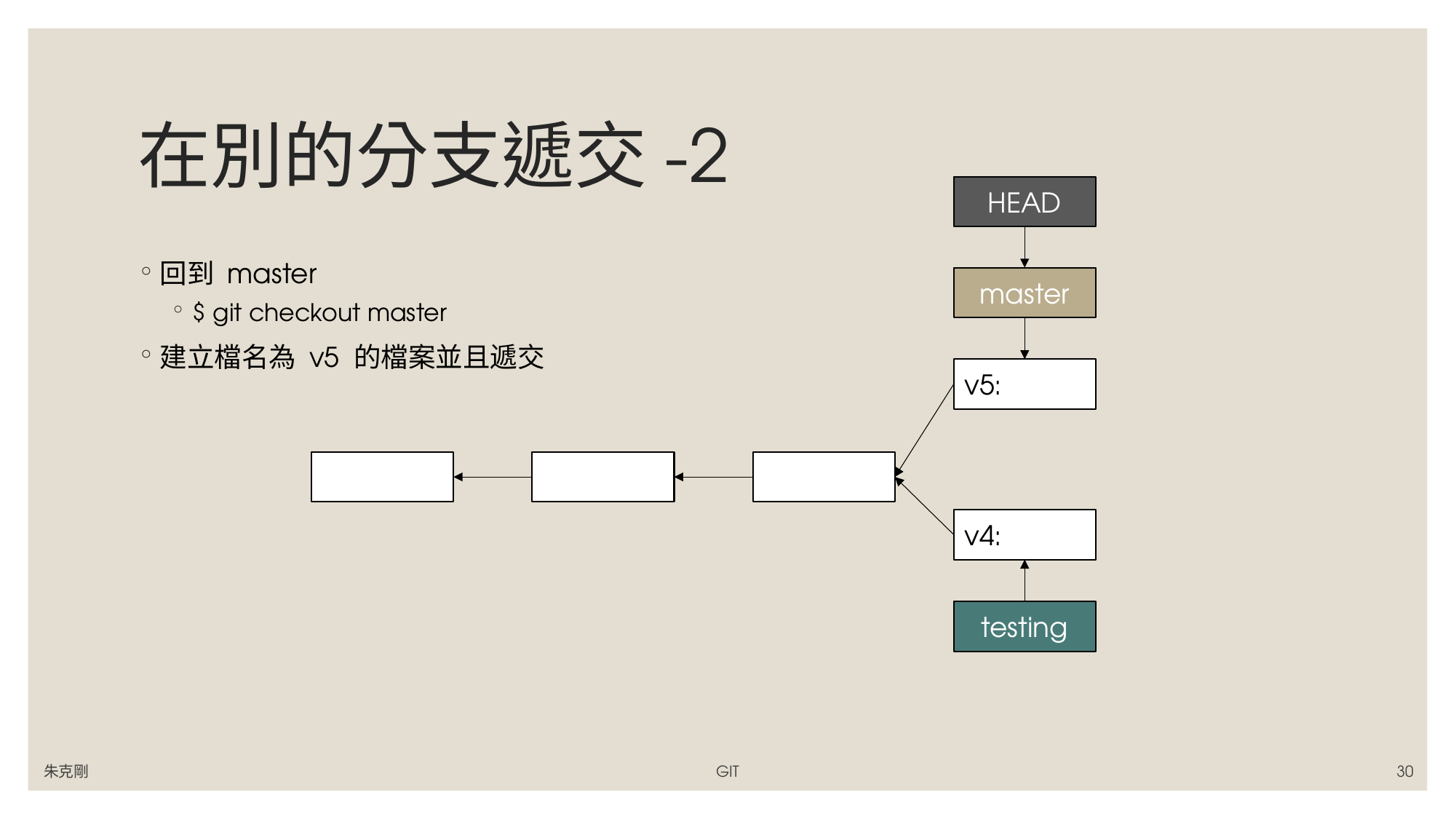

# 在別的分支遞交-2
HEAD
回到 master
$ git checkout master
建立檔名為 v5 的檔案並且遞交

master
v5:

v4:
testing
朱克剛
GIT
30